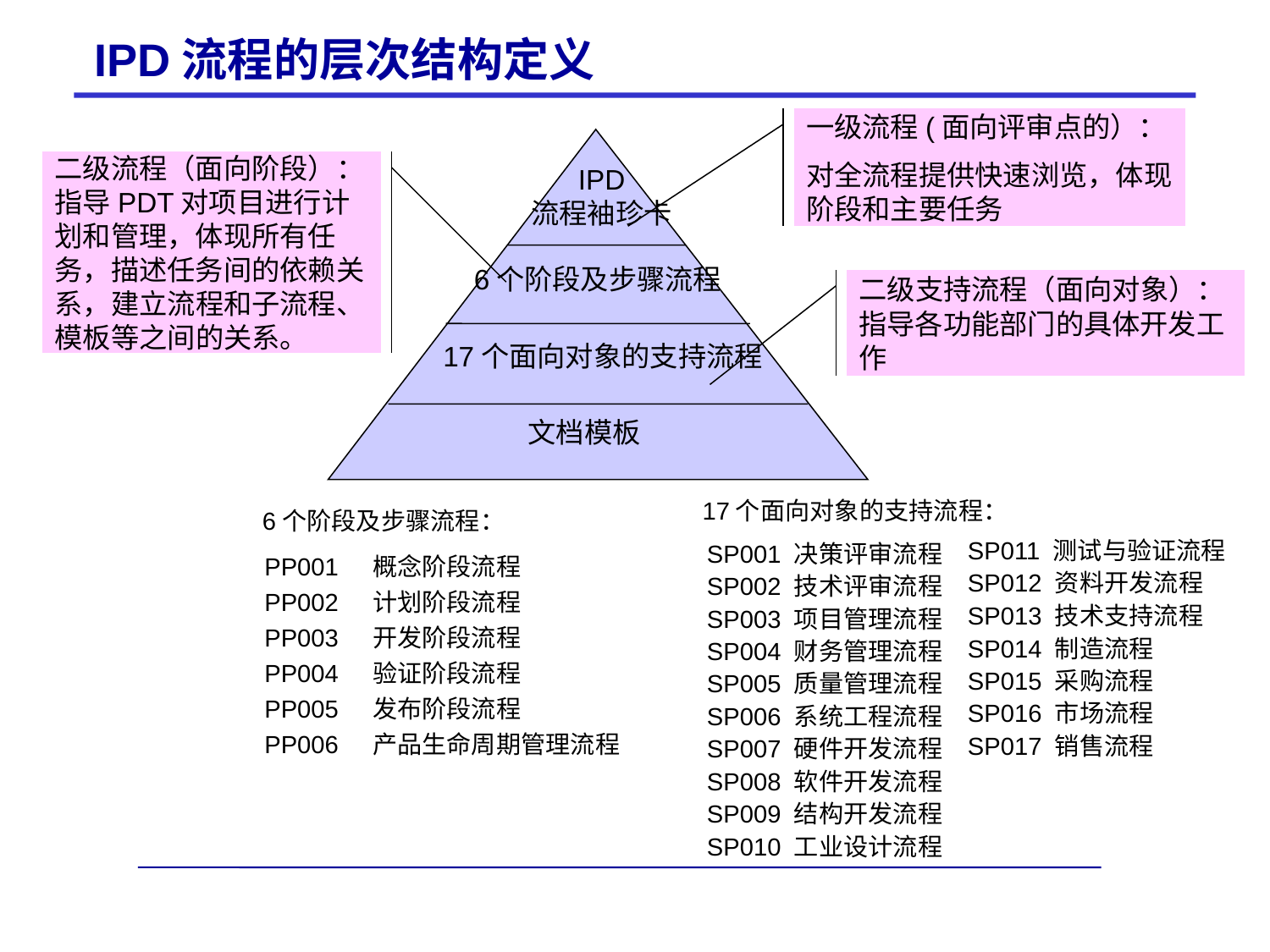

IPD流程的层次结构定义
一级流程(面向评审点的）：
对全流程提供快速浏览，体现阶段和主要任务

二级流程（面向阶段）：指导PDT对项目进行计划和管理，体现所有任务，描述任务间的依赖关系，建立流程和子流程、模板等之间的关系。
IPD
流程袖珍卡

6个阶段及步骤流程
二级支持流程（面向对象）：
指导各功能部门的具体开发工作

17个面向对象的支持流程

文档模板
17个面向对象的支持流程：
6个阶段及步骤流程：
SP011 测试与验证流程 SP012 资料开发流程
SP013 技术支持流程
SP014 制造流程
SP015 采购流程
SP016 市场流程
SP017 销售流程
 SP001 决策评审流程
 SP002 技术评审流程
 SP003 项目管理流程
 SP004 财务管理流程
 SP005 质量管理流程
 SP006 系统工程流程
 SP007 硬件开发流程
 SP008 软件开发流程
 SP009 结构开发流程
 SP010 工业设计流程
PP001    概念阶段流程
PP002    计划阶段流程
PP003    开发阶段流程
PP004    验证阶段流程
PP005    发布阶段流程
PP006    产品生命周期管理流程